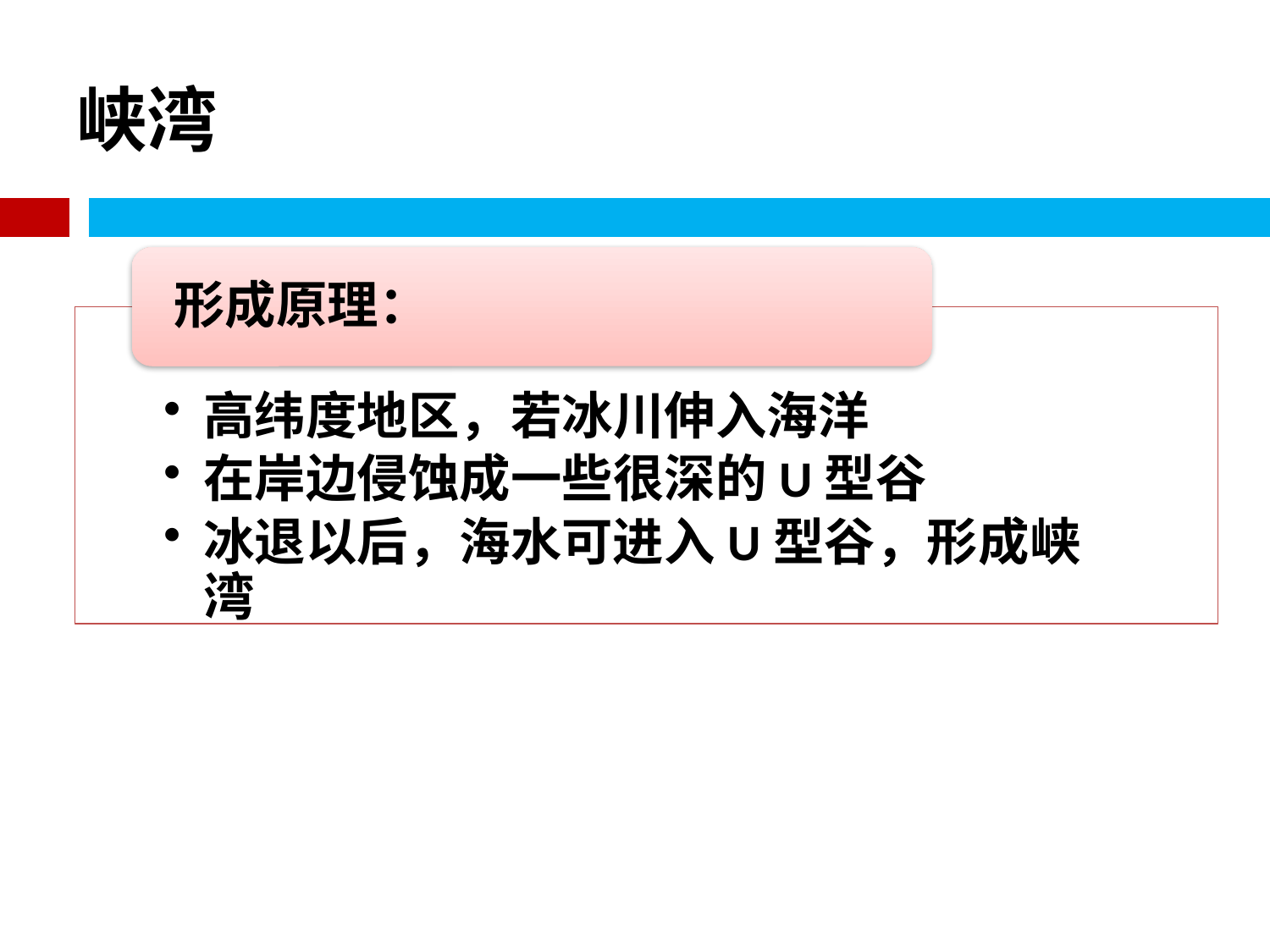

# 峡湾
高纬度地区，若冰川伸入海洋
在岸边侵蚀成一些很深的U型谷
冰退以后，海水可进入U型谷，形成峡湾
形成原理：